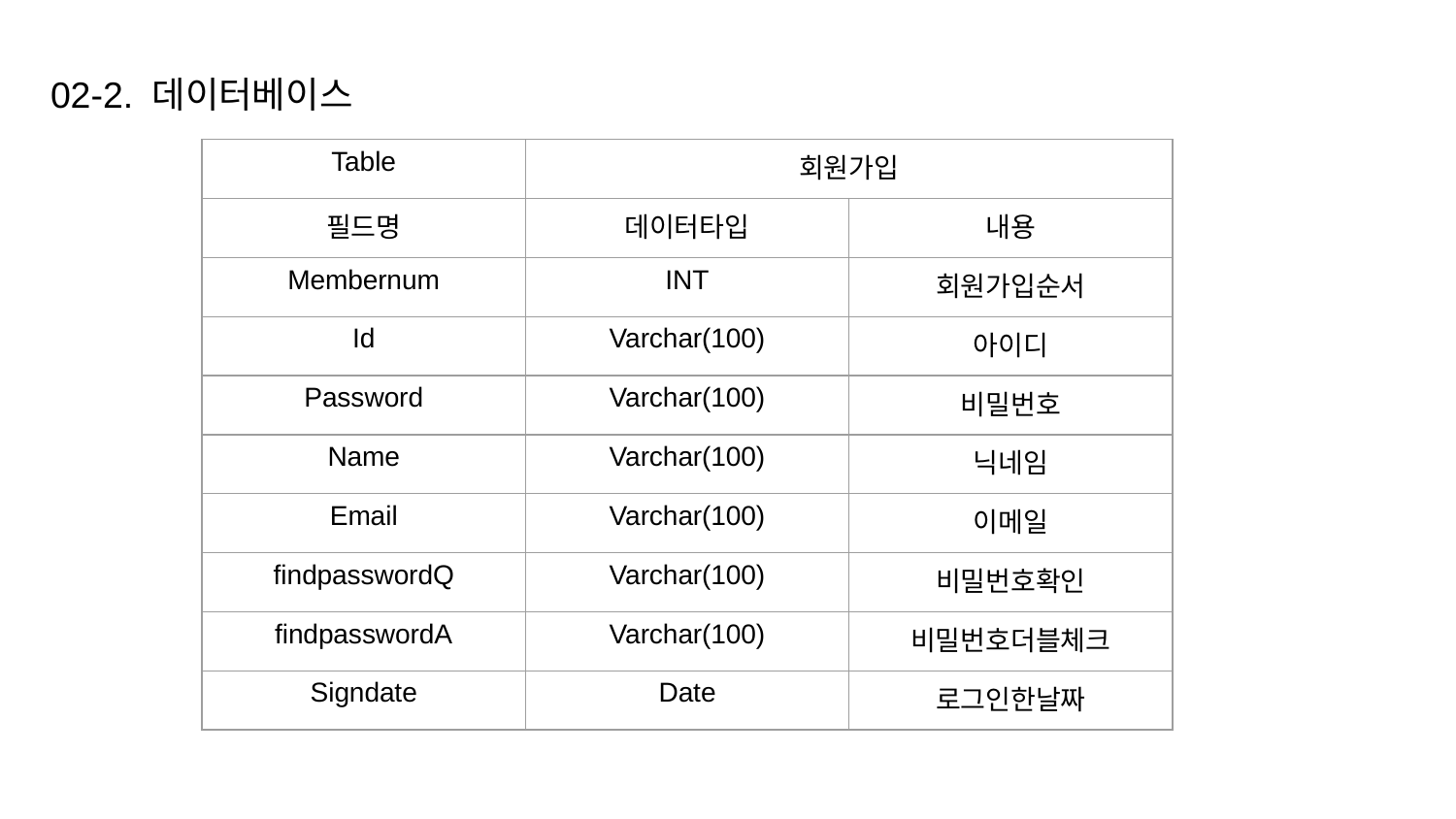

02-2. 데이터베이스
| Table | 회원가입 |  |
| --- | --- | --- |
| 필드명 | 데이터타입 | 내용 |
| Membernum | INT | 회원가입순서 |
| Id | Varchar(100) | 아이디 |
| Password | Varchar(100) | 비밀번호 |
| Name | Varchar(100) | 닉네임 |
| Email | Varchar(100) | 이메일 |
| findpasswordQ | Varchar(100) | 비밀번호확인 |
| findpasswordA | Varchar(100) | 비밀번호더블체크 |
| Signdate | Date | 로그인한날짜 |